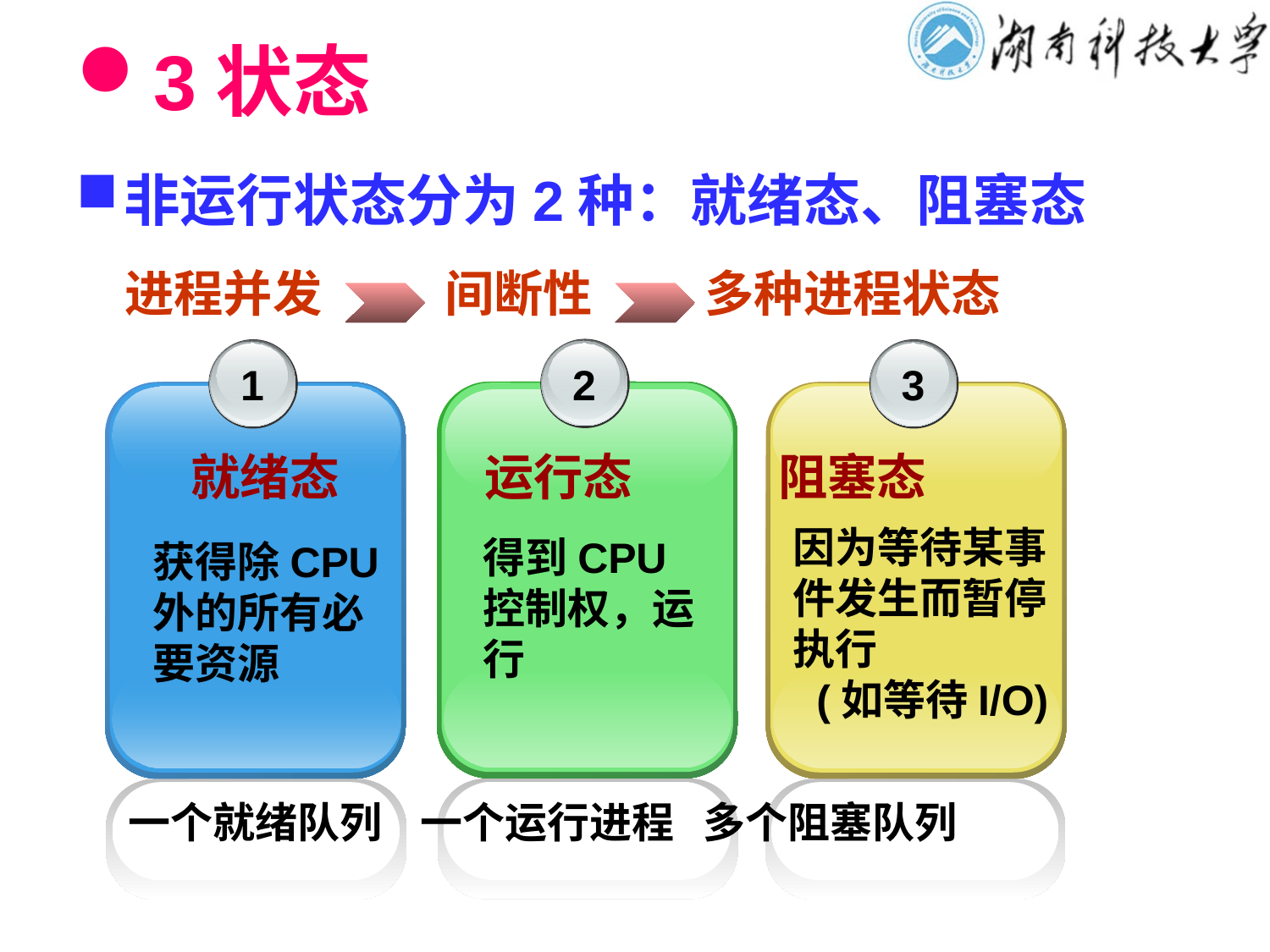

# 3状态
非运行状态分为2种：就绪态、阻塞态
进程并发
间断性
多种进程状态

2

1

3

就绪态             运行态             阻塞态

因为等待某事件发生而暂停执行
  (如等待I/O)

得到CPU控制权，运行
获得除CPU外的所有必要资源

一个就绪队列    一个运行进程   多个阻塞队列